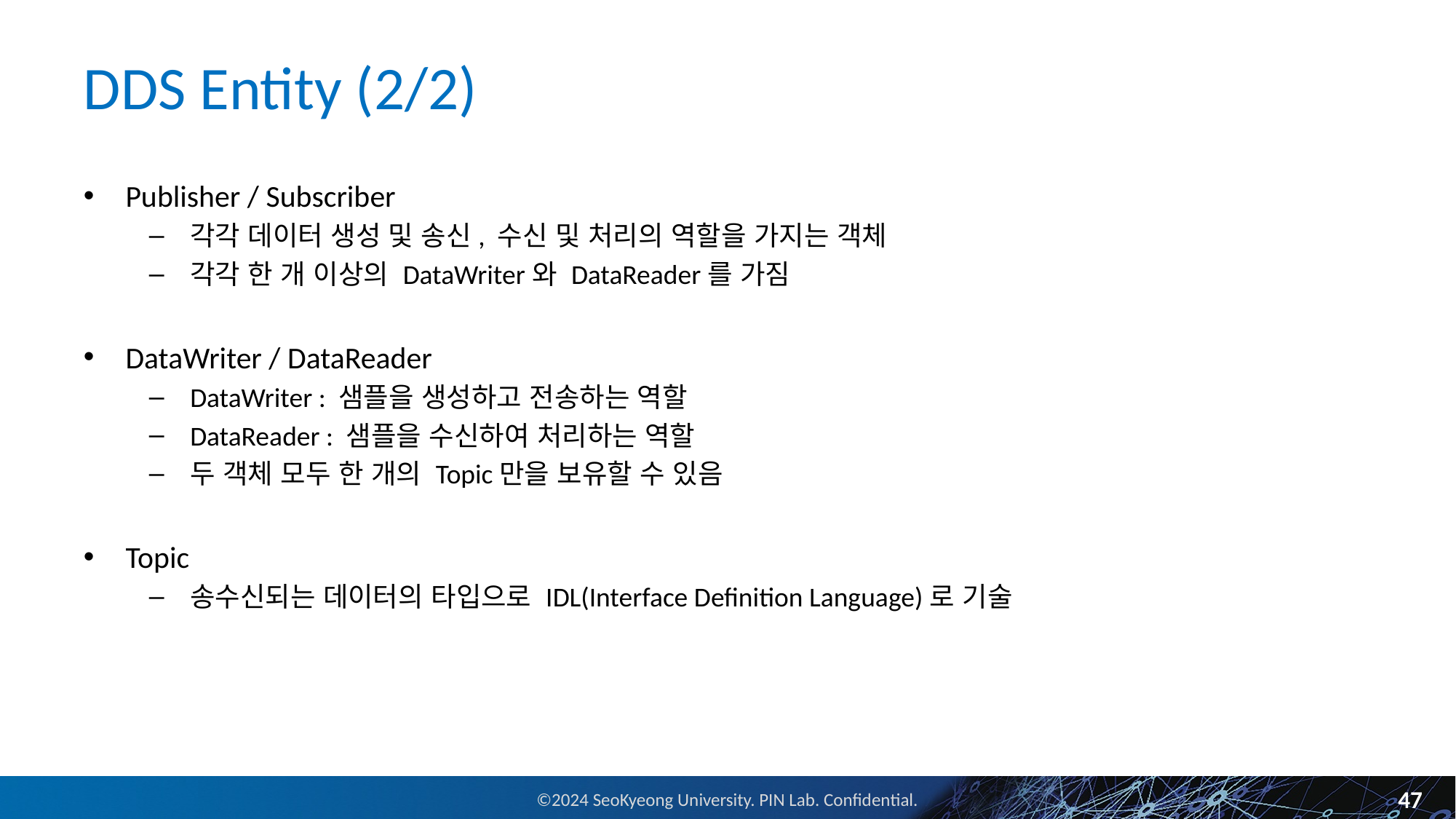

# DDS Entity (2/2)
Publisher / Subscriber
각각 데이터 생성 및 송신, 수신 및 처리의 역할을 가지는 객체
각각 한 개 이상의 DataWriter와 DataReader를 가짐

DataWriter / DataReader
DataWriter : 샘플을 생성하고 전송하는 역할
DataReader : 샘플을 수신하여 처리하는 역할
두 객체 모두 한 개의 Topic만을 보유할 수 있음

Topic
송수신되는 데이터의 타입으로 IDL(Interface Definition Language)로 기술

47